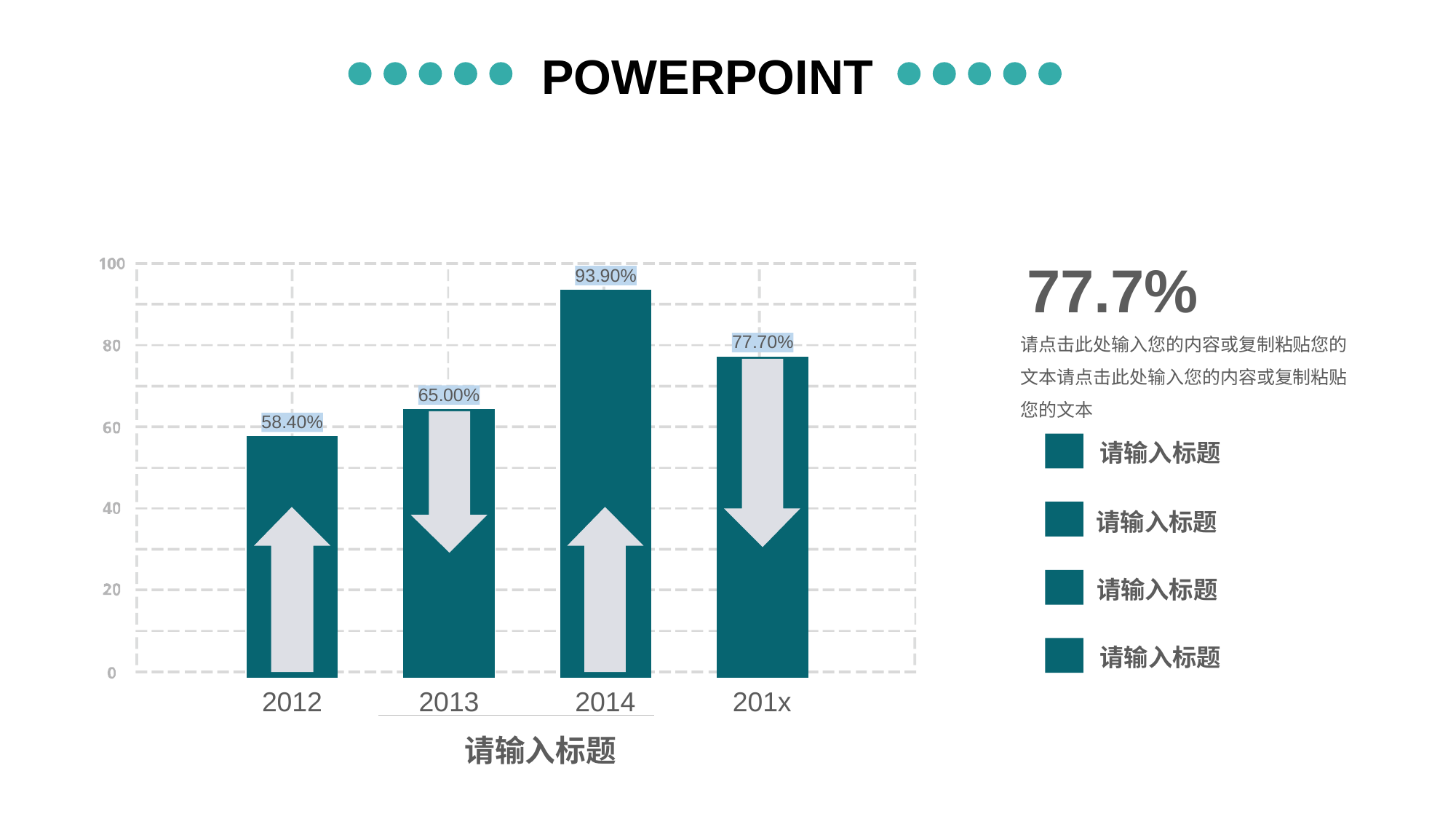

POWERPOINT

77.7%

### Chart

| Category | 系列 1 |
|---|---|
| 类别 1 | 0.584 |
| 类别 2 | 0.65 |
| 类别 3 | 0.939 |
| 类别 4 | 0.777 |

2012
2013
2014
201x
请输入标题
请点击此处输入您的内容或复制粘贴您的文本请点击此处输入您的内容或复制粘贴您的文本
请输入标题

请输入标题

请输入标题

请输入标题